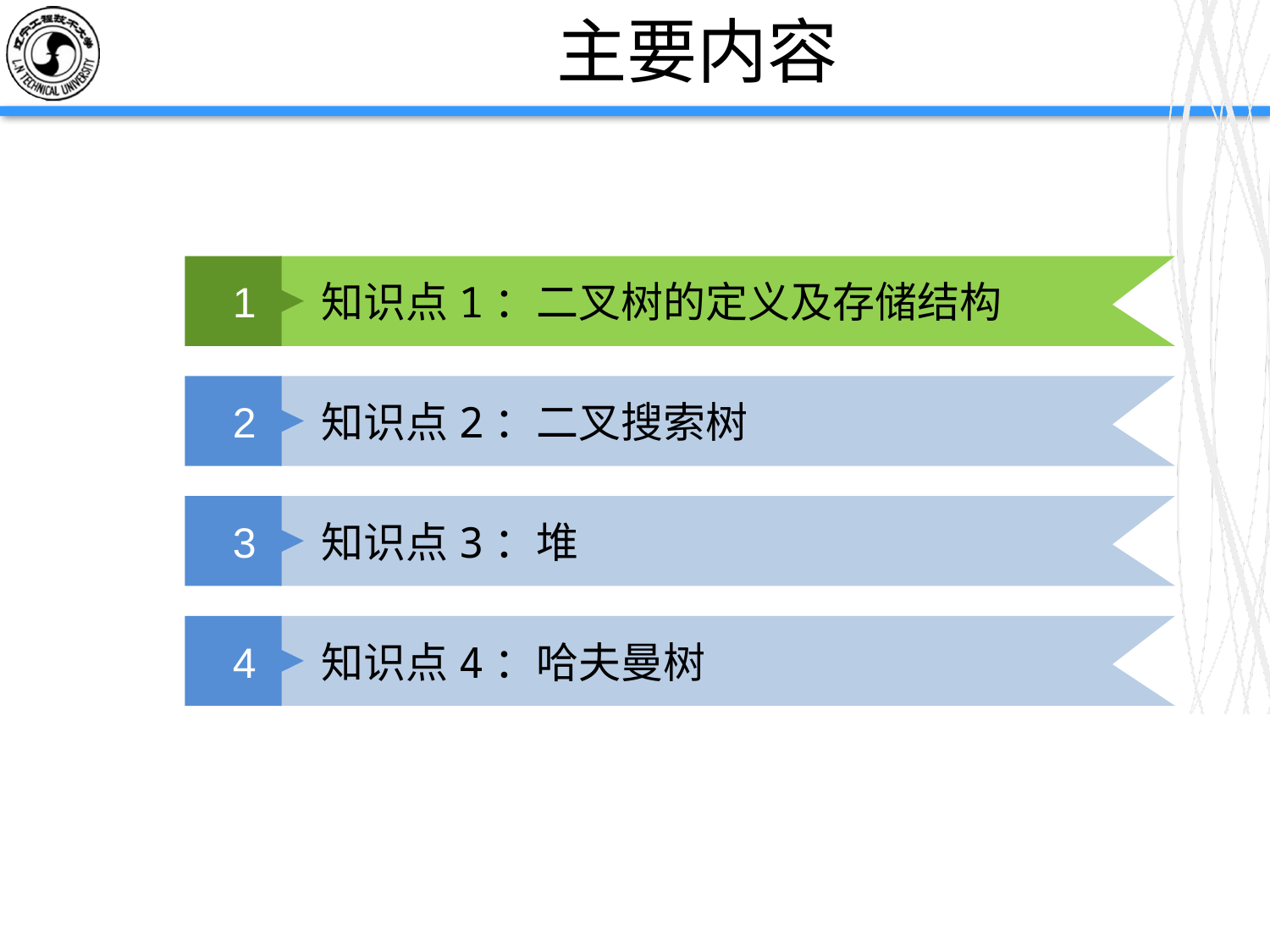

# 主要内容
1
  知识点1：二叉树的定义及存储结构
2
  知识点2：二叉搜索树
3
  知识点3：堆
4
  知识点4：哈夫曼树